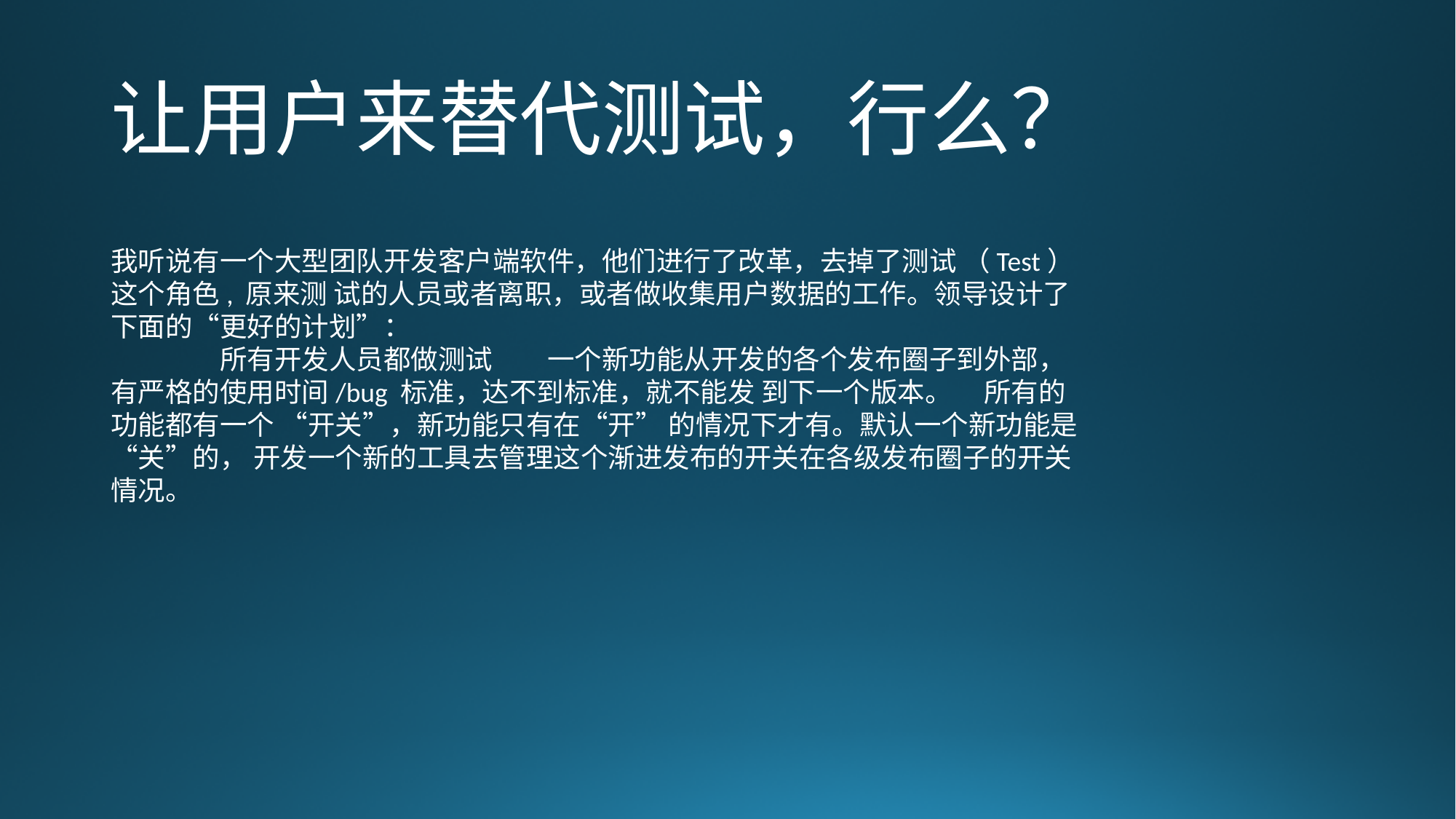

# 让用户来替代测试，行么？
我听说有一个大型团队开发客户端软件，他们进行了改革，去掉了测试 （Test）这个角色, 原来测 试的人员或者离职，或者做收集用户数据的工作。领导设计了下面的“更好的计划”：
	所有开发人员都做测试	一个新功能从开发的各个发布圈子到外部，有严格的使用时间/bug 标准，达不到标准，就不能发 到下一个版本。 	所有的功能都有一个 “开关”，新功能只有在“开” 的情况下才有。默认一个新功能是“关”的， 开发一个新的工具去管理这个渐进发布的开关在各级发布圈子的开关情况。